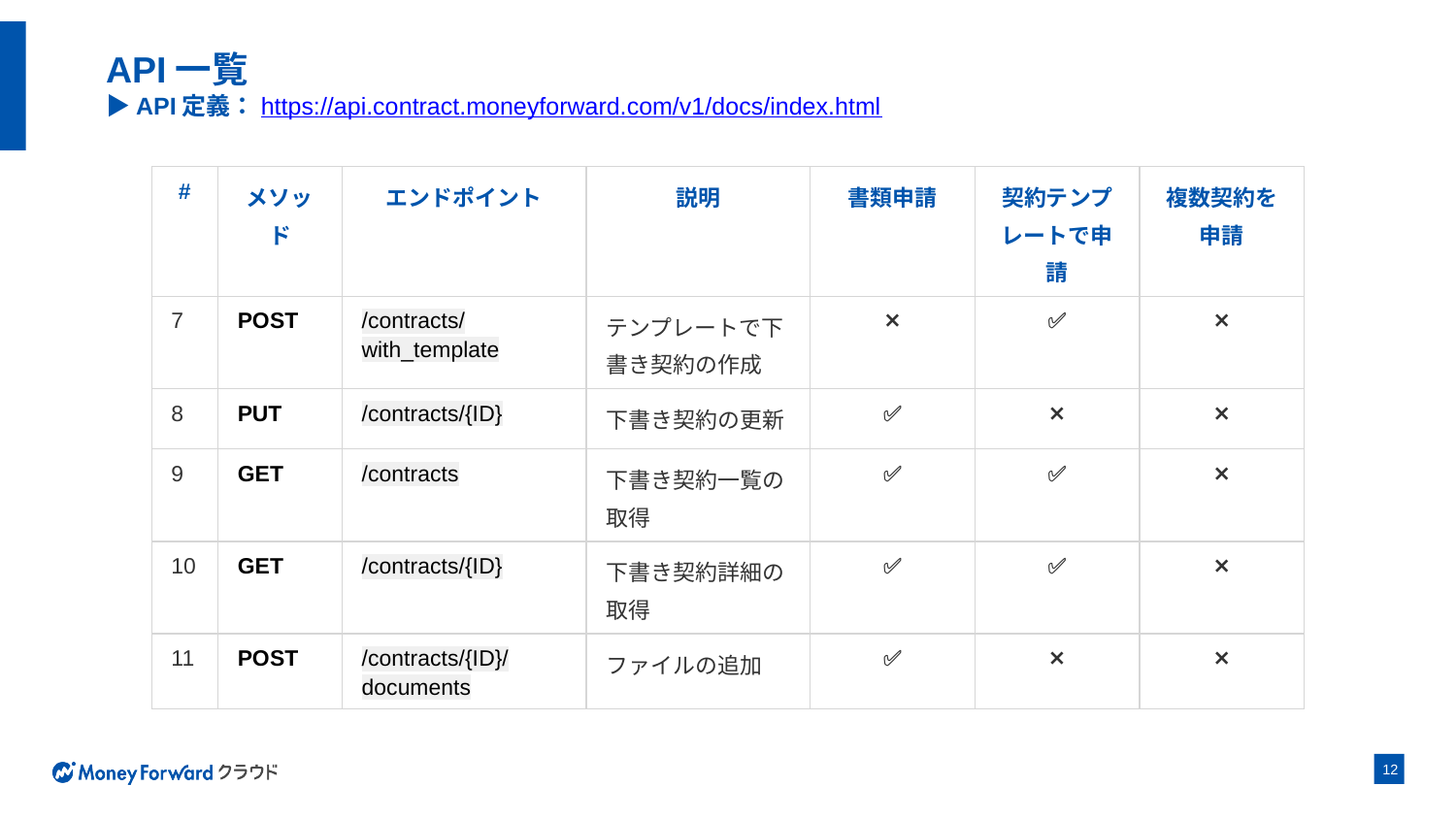

# API一覧 ▶API定義：https://api.contract.moneyforward.com/v1/docs/index.html
| # | メソッド | エンドポイント | 説明 | 書類申請 | 契約テンプレートで申請 | 複数契約を申請 |
| --- | --- | --- | --- | --- | --- | --- |
| 7 | POST | /contracts/with\_template | テンプレートで下書き契約の作成 | ❌ | ✅ | ❌ |
| 8 | PUT | /contracts/{ID} | 下書き契約の更新 | ✅ | ❌ | ❌ |
| 9 | GET | /contracts | 下書き契約一覧の取得 | ✅ | ✅ | ❌ |
| 10 | GET | /contracts/{ID} | 下書き契約詳細の取得 | ✅ | ✅ | ❌ |
| 11 | POST | /contracts/{ID}/documents | ファイルの追加 | ✅ | ❌ | ❌ |
12